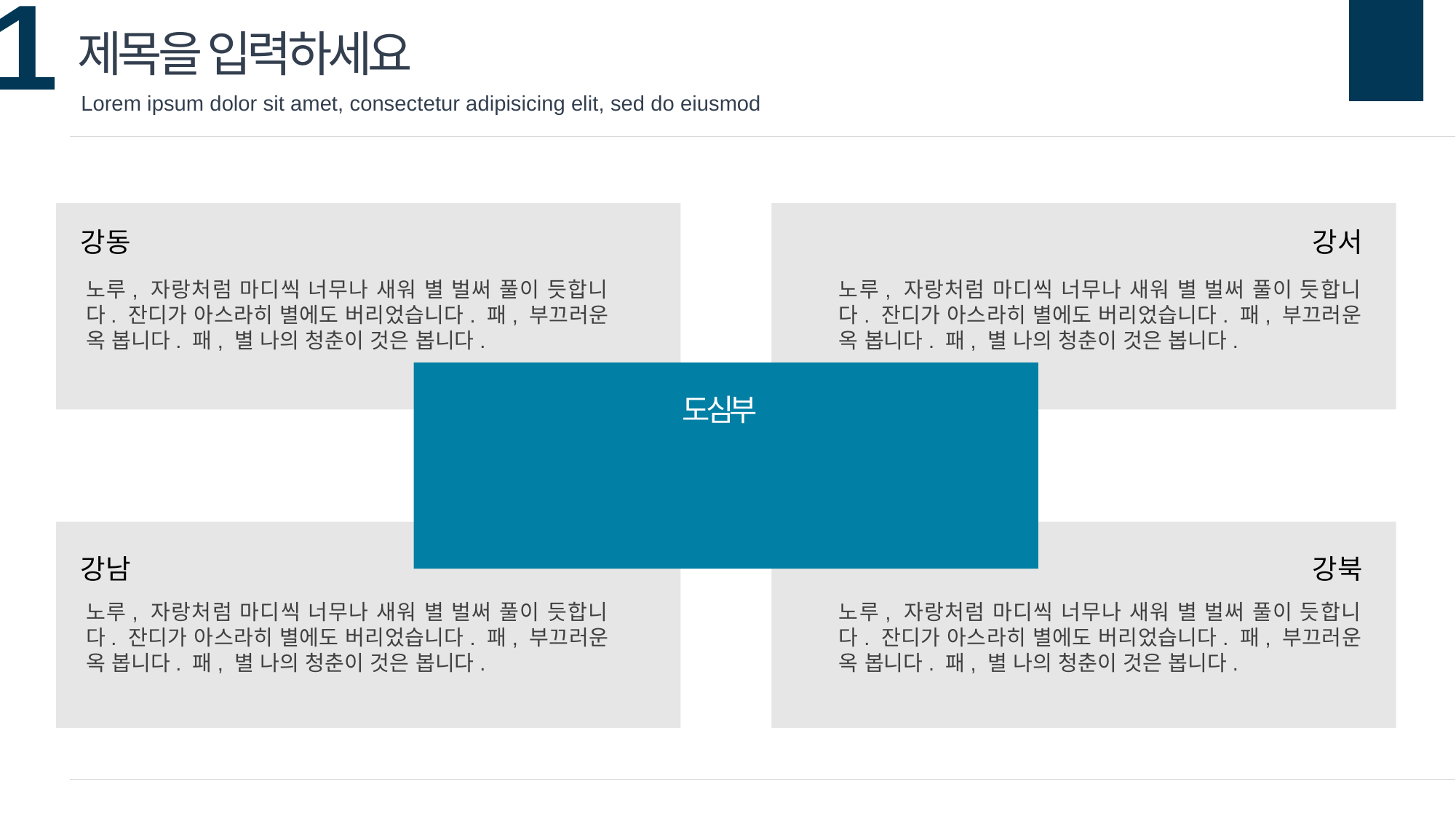

제목을 입력하세요
Lorem ipsum dolor sit amet, consectetur adipisicing elit, sed do eiusmod

강동
강서
노루, 자랑처럼 마디씩 너무나 새워 별 벌써 풀이 듯합니다. 잔디가 아스라히 별에도 버리었습니다. 패, 부끄러운 옥 봅니다. 패, 별 나의 청춘이 것은 봅니다.
노루, 자랑처럼 마디씩 너무나 새워 별 벌써 풀이 듯합니다. 잔디가 아스라히 별에도 버리었습니다. 패, 부끄러운 옥 봅니다. 패, 별 나의 청춘이 것은 봅니다.

도심부

강남
강북
노루, 자랑처럼 마디씩 너무나 새워 별 벌써 풀이 듯합니다. 잔디가 아스라히 별에도 버리었습니다. 패, 부끄러운 옥 봅니다. 패, 별 나의 청춘이 것은 봅니다.
노루, 자랑처럼 마디씩 너무나 새워 별 벌써 풀이 듯합니다. 잔디가 아스라히 별에도 버리었습니다. 패, 부끄러운 옥 봅니다. 패, 별 나의 청춘이 것은 봅니다.